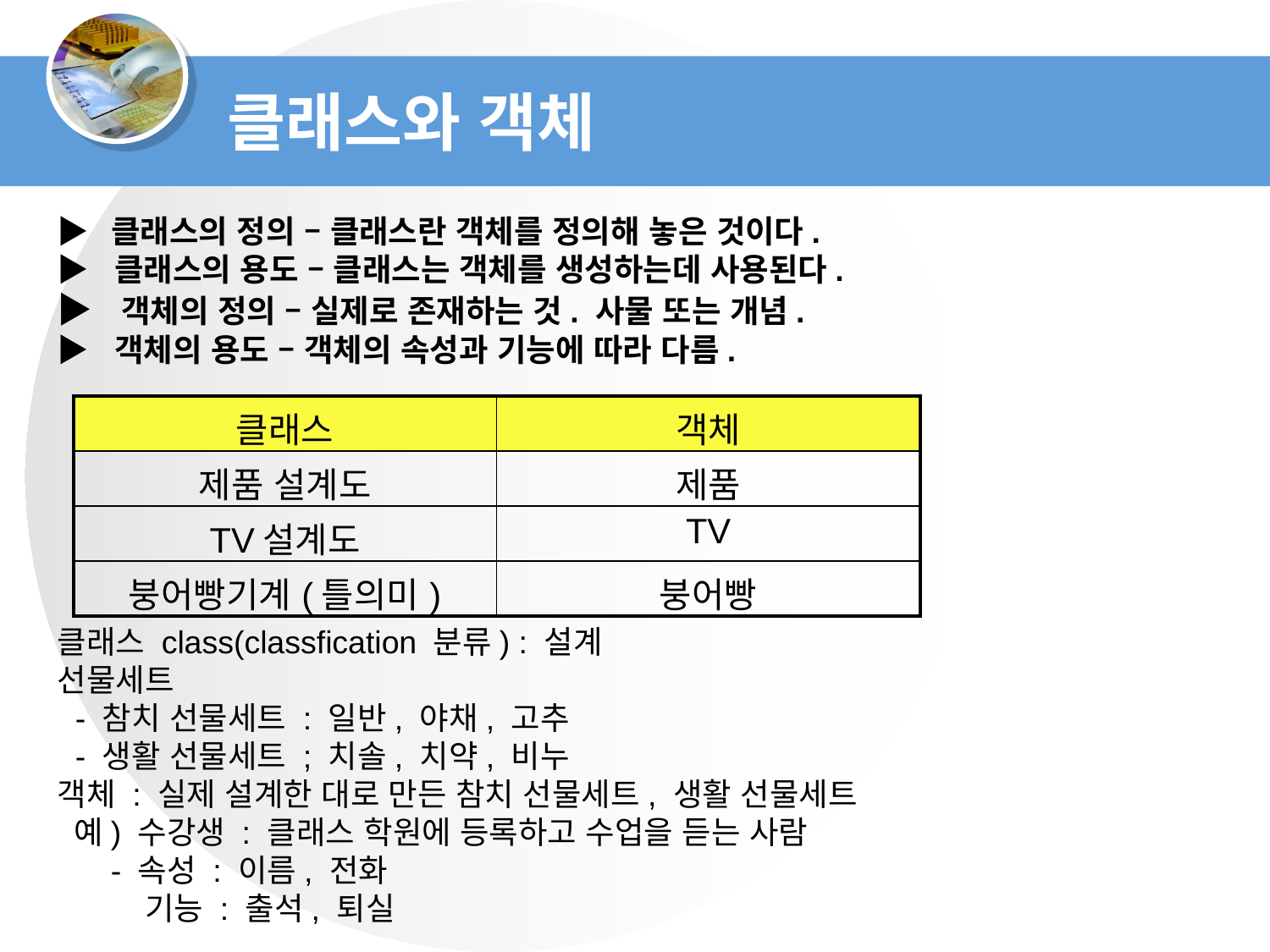

클래스와 객체
▶  클래스의 정의 – 클래스란 객체를 정의해 놓은 것이다.
▶  클래스의 용도 – 클래스는 객체를 생성하는데 사용된다.
▶  객체의 정의 – 실제로 존재하는 것. 사물 또는 개념.
▶  객체의 용도 – 객체의 속성과 기능에 따라 다름.
| 클래스 | 객체 |
| --- | --- |
| 제품 설계도 | 제품 |
| TV설계도 | TV |
| 붕어빵기계(틀의미) | 붕어빵 |
클래스 class(classfication 분류) : 설계
선물세트
  - 참치 선물세트 : 일반, 야채, 고추
  - 생활 선물세트 ; 치솔, 치약, 비누
객체 : 실제 설계한 대로 만든 참치 선물세트, 생활 선물세트
 예) 수강생 : 클래스 학원에 등록하고 수업을 듣는 사람
      - 속성 : 이름, 전화
         기능 : 출석, 퇴실